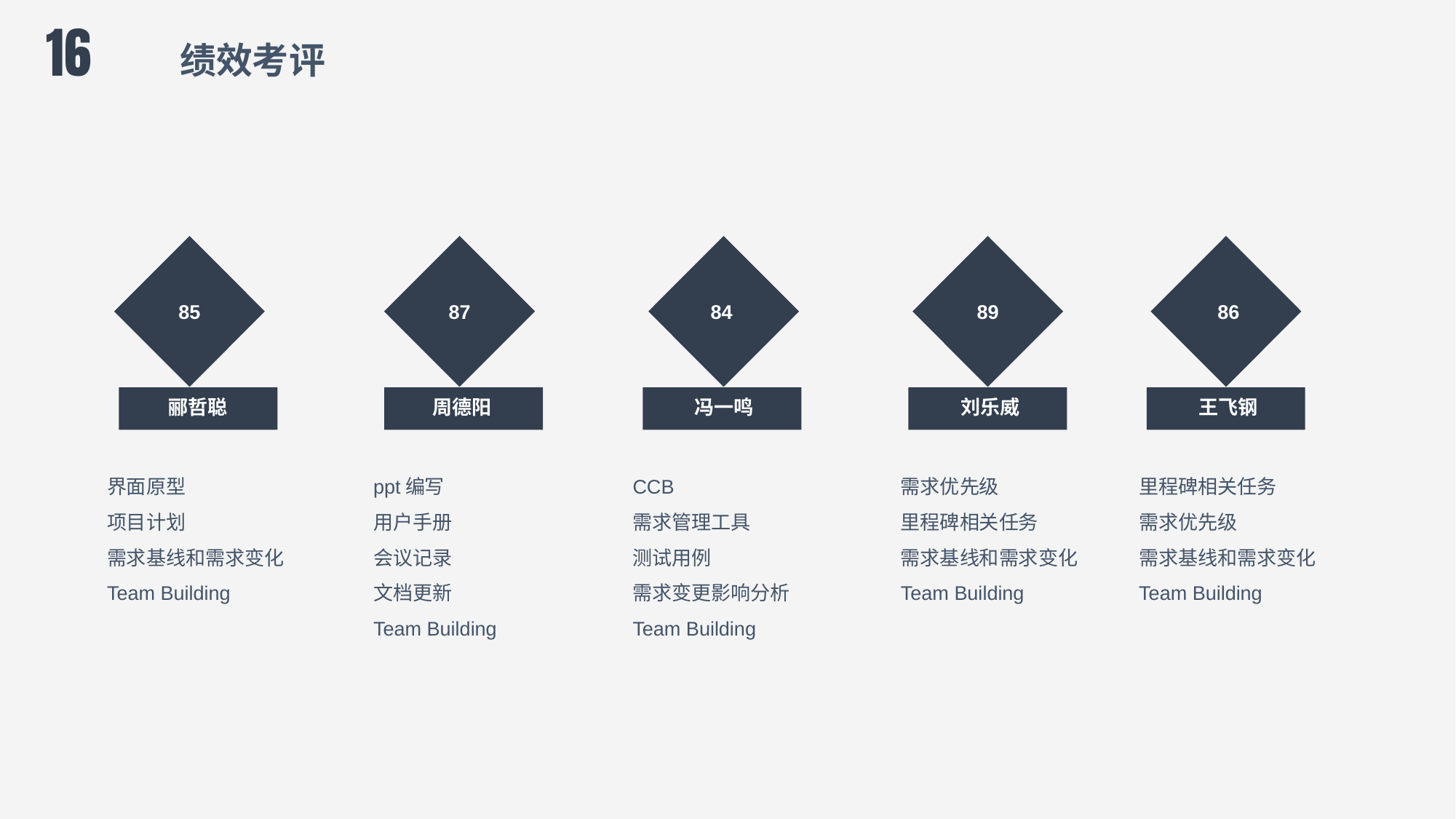

16
绩效考评

85
87
84
86
89

郦哲聪

周德阳

冯一鸣

刘乐威

王飞钢
界面原型
项目计划
需求基线和需求变化
Team Building

ppt编写
用户手册
会议记录
文档更新
Team Building
CCB
需求管理工具
测试用例
需求变更影响分析
Team Building
需求优先级
里程碑相关任务
需求基线和需求变化
Team Building

里程碑相关任务
需求优先级
需求基线和需求变化
Team Building